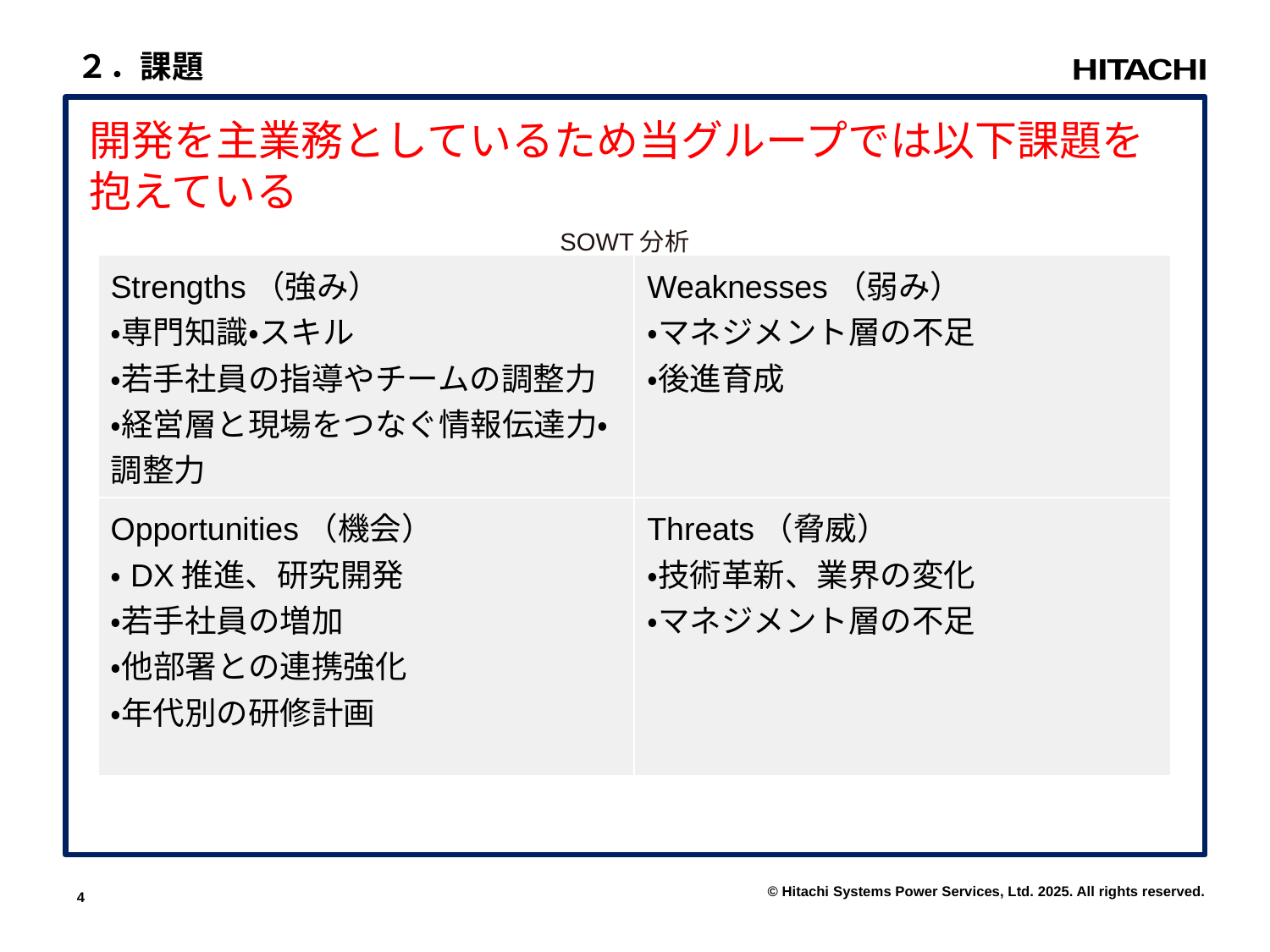

２．課題

開発を主業務としているため当グループでは以下課題を抱えている
SOWT分析
| Strengths（強み） ・専門知識・スキル ・若手社員の指導やチームの調整力 ・経営層と現場をつなぐ情報伝達力・調整力 | Weaknesses（弱み） ・マネジメント層の不足 ・後進育成 |
| --- | --- |
| Opportunities（機会） ・DX推進、研究開発 ・若手社員の増加 ・他部署との連携強化 ・年代別の研修計画 | Threats（脅威） ・技術革新、業界の変化 ・マネジメント層の不足 |
4